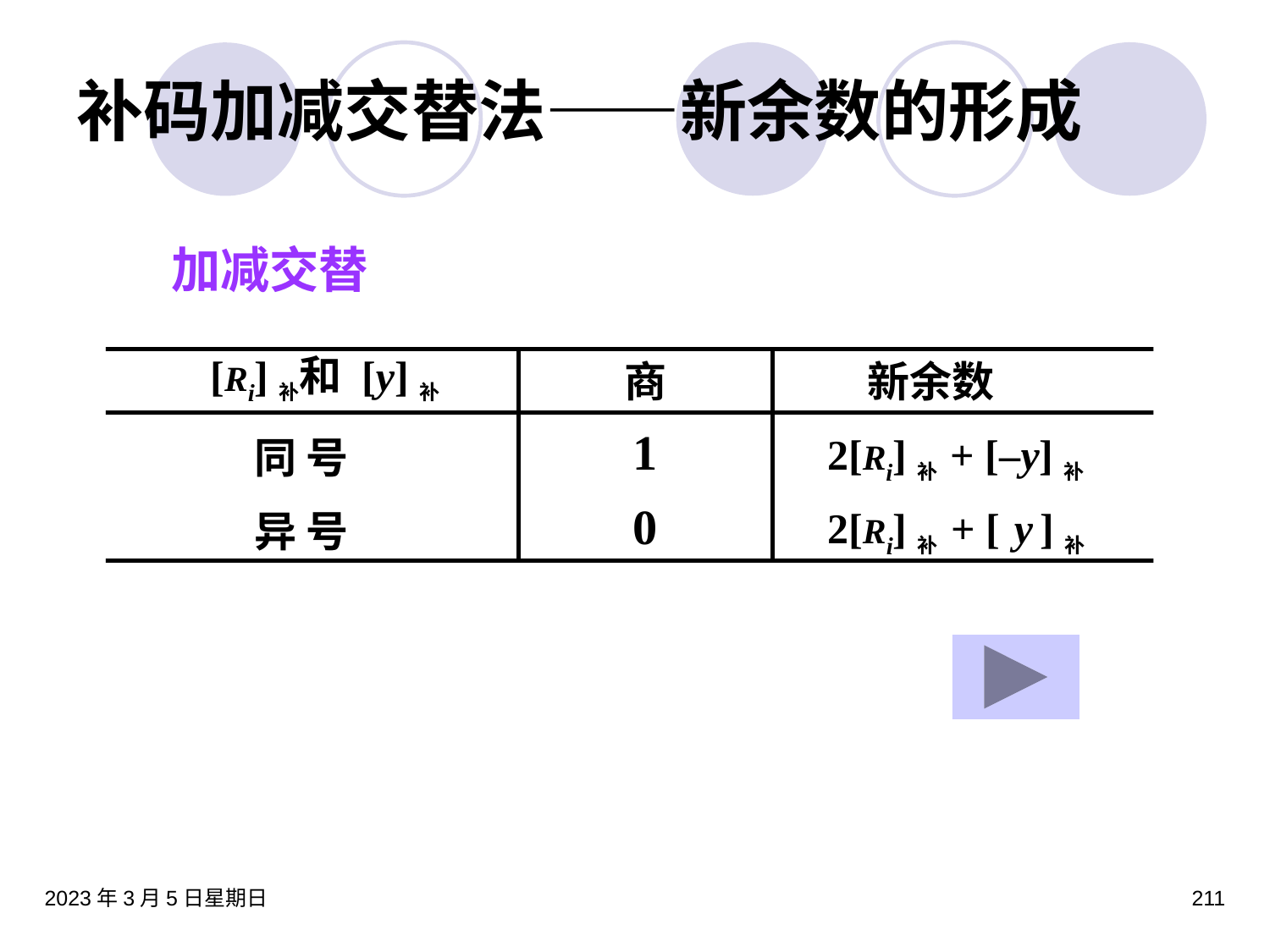

# 补码加减交替法——新余数的形成
加减交替
[Ri]补和 [y]补

商

新余数

1
2[Ri]补 + [–y]补
同 号
0
2[Ri]补 + [  y ]补
异 号

2023年3月5日星期日
211